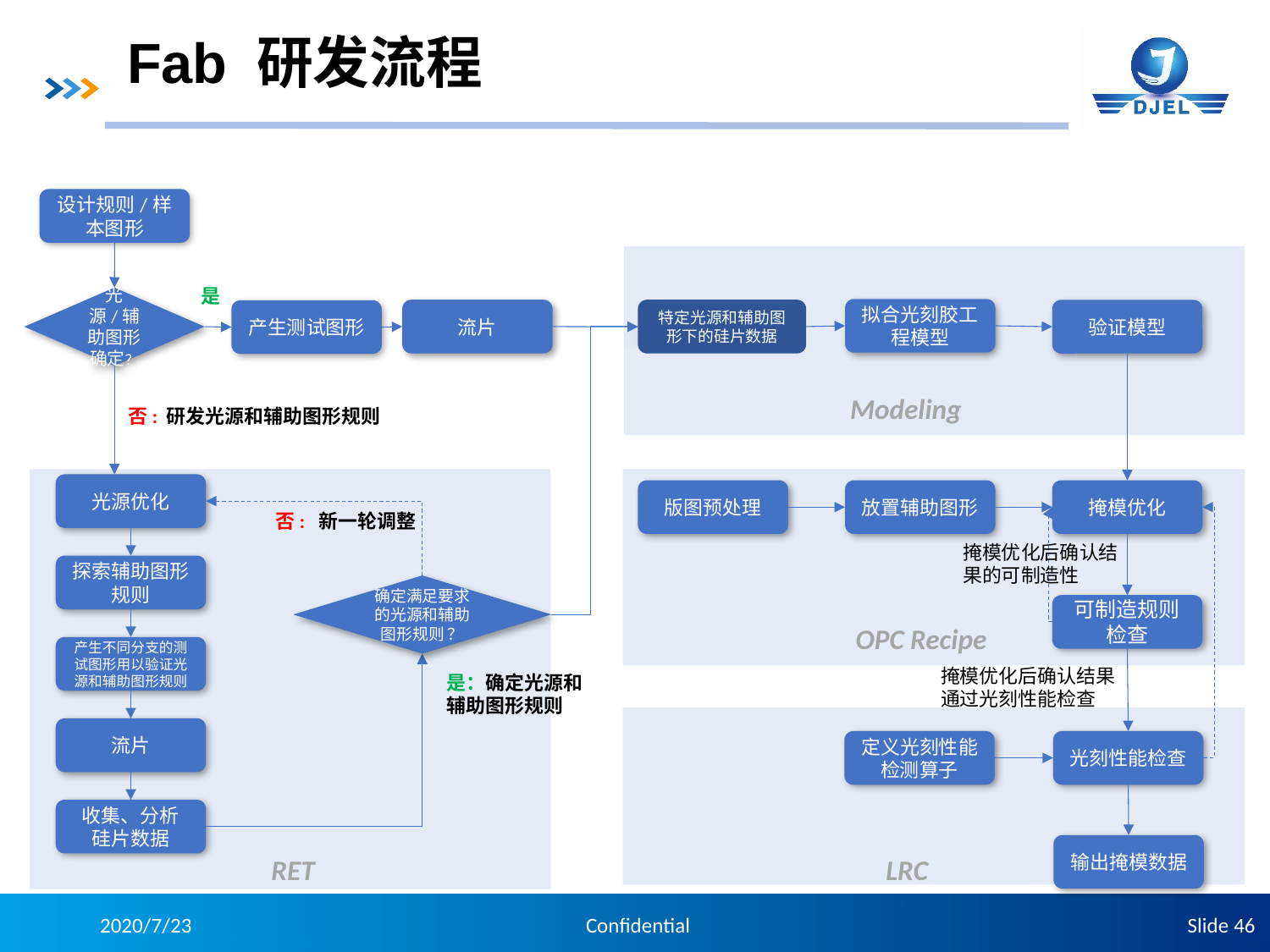

# Fab 研发流程
设计规则/样本图形

是
光源/辅助图形确定？
拟合光刻胶工程模型
流片
特定光源和辅助图形下的硅片数据
验证模型
产生测试图形
Modeling
否: 研发光源和辅助图形规则

光源优化
版图预处理
放置辅助图形
掩模优化
否:  新一轮调整
掩模优化后确认结果的可制造性
探索辅助图形
规则
确定满足要求的光源和辅助图形规则 ？
可制造规则检查
OPC Recipe
产生不同分支的测试图形用以验证光源和辅助图形规则
掩模优化后确认结果通过光刻性能检查
是：确定光源和辅助图形规则

流片
定义光刻性能检测算子
光刻性能检查
收集、分析
硅片数据
输出掩模数据
RET
LRC
2020/7/23
Slide 46